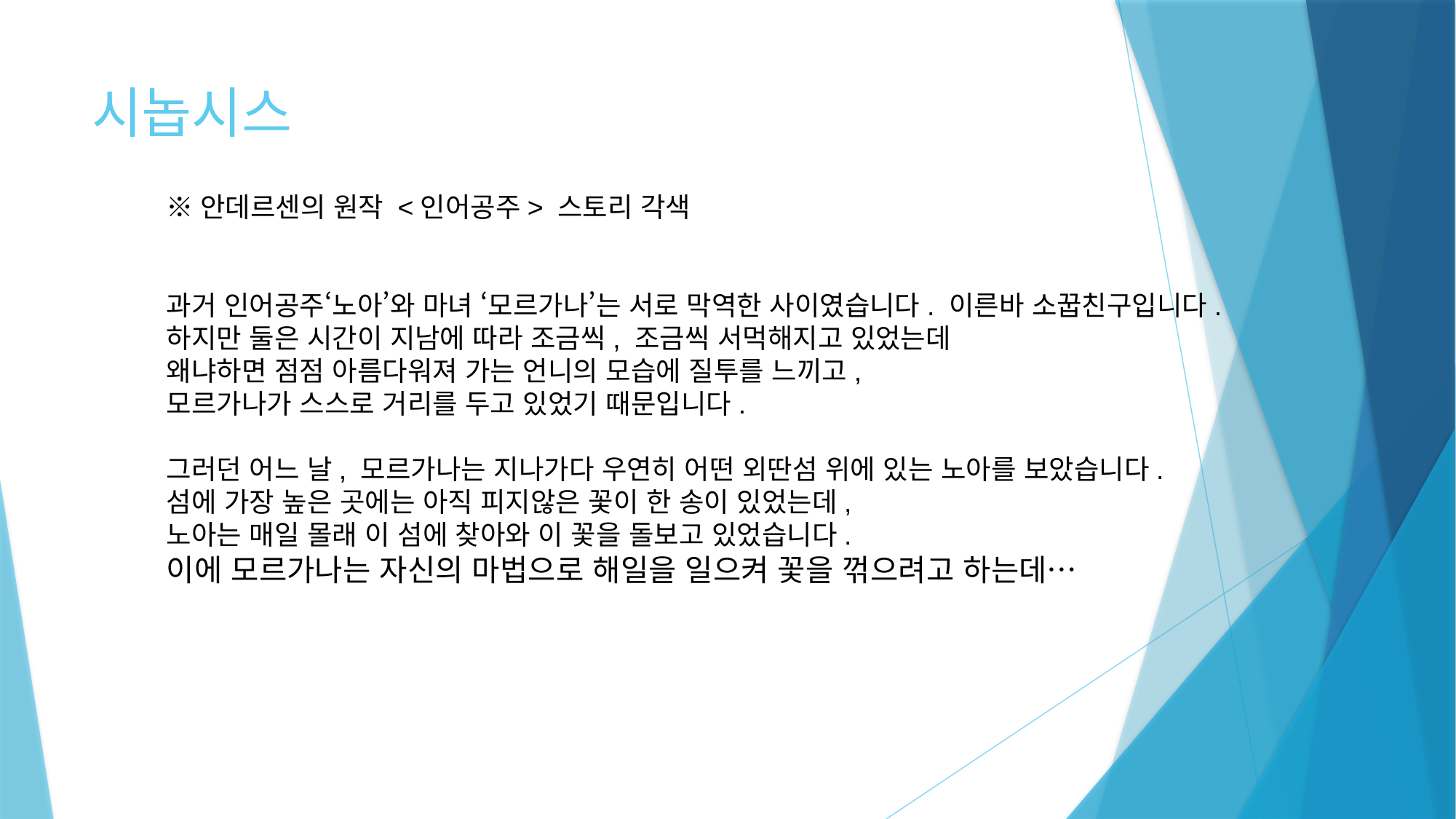

# 시놉시스
※안데르센의 원작 <인어공주> 스토리 각색

과거 인어공주‘노아’와 마녀 ‘모르가나’는 서로 막역한 사이였습니다. 이른바 소꿉친구입니다.
하지만 둘은 시간이 지남에 따라 조금씩, 조금씩 서먹해지고 있었는데
왜냐하면 점점 아름다워져 가는 언니의 모습에 질투를 느끼고,
모르가나가 스스로 거리를 두고 있었기 때문입니다.
그러던 어느 날, 모르가나는 지나가다 우연히 어떤 외딴섬 위에 있는 노아를 보았습니다.
섬에 가장 높은 곳에는 아직 피지않은 꽃이 한 송이 있었는데,
노아는 매일 몰래 이 섬에 찾아와 이 꽃을 돌보고 있었습니다.
이에 모르가나는 자신의 마법으로 해일을 일으켜 꽃을 꺾으려고 하는데…